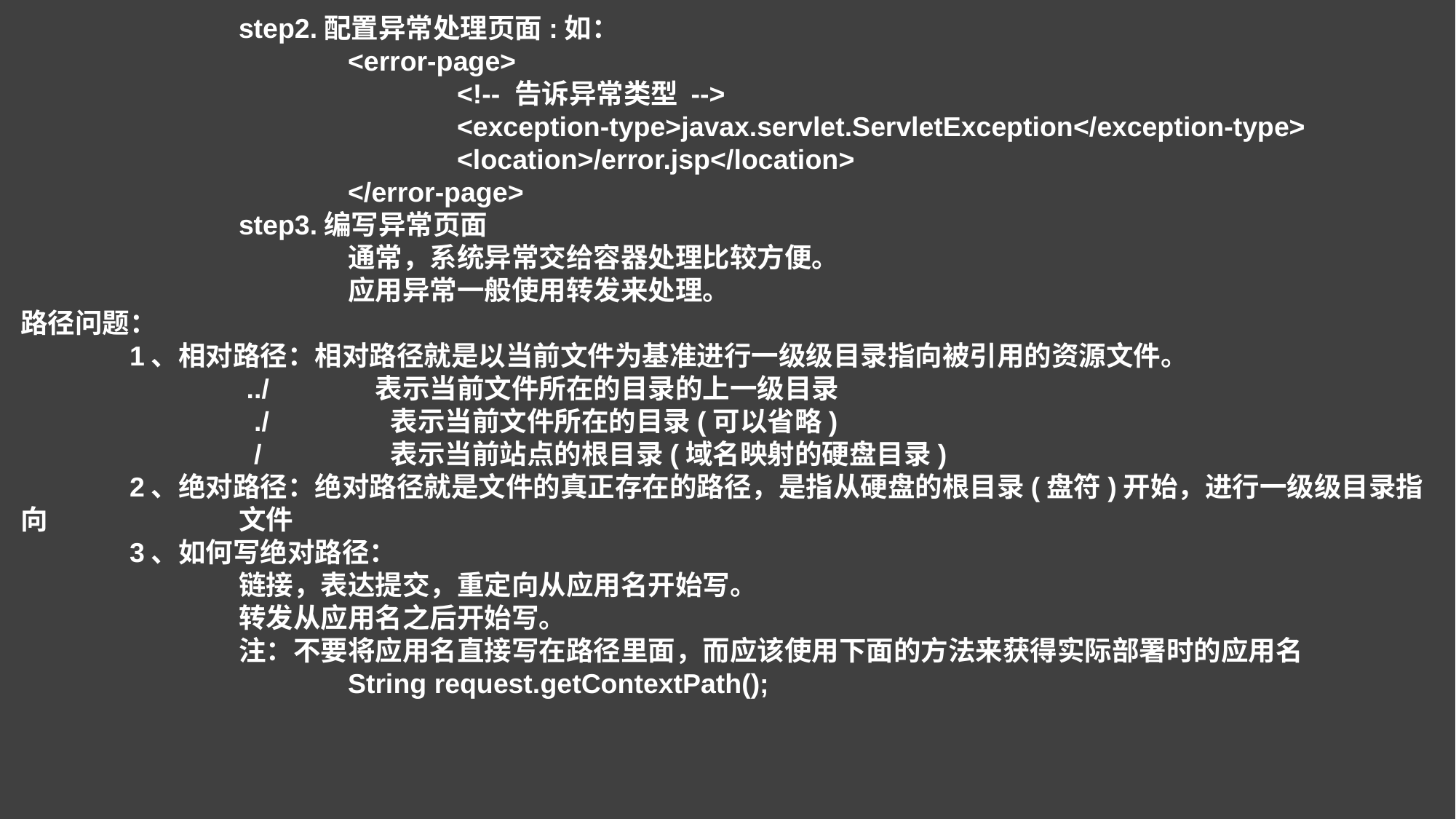

step2.配置异常处理页面:如：
		 	<error-page>
  				<!-- 告诉异常类型 -->
  				<exception-type>javax.servlet.ServletException</exception-type>
  				<location>/error.jsp</location>
  			</error-page>
		step3.编写异常页面
			通常，系统异常交给容器处理比较方便。
			应用异常一般使用转发来处理。
路径问题：
	1、相对路径：相对路径就是以当前文件为基准进行一级级目录指向被引用的资源文件。
		 ../             表示当前文件所在的目录的上一级目录
       		  ./               表示当前文件所在的目录(可以省略)
		  /                表示当前站点的根目录(域名映射的硬盘目录)
	2、绝对路径：绝对路径就是文件的真正存在的路径，是指从硬盘的根目录(盘符)开始，进行一级级目录指向		文件
	3、如何写绝对路径：
		链接，表达提交，重定向从应用名开始写。
		转发从应用名之后开始写。
		注：不要将应用名直接写在路径里面，而应该使用下面的方法来获得实际部署时的应用名
			String request.getContextPath();